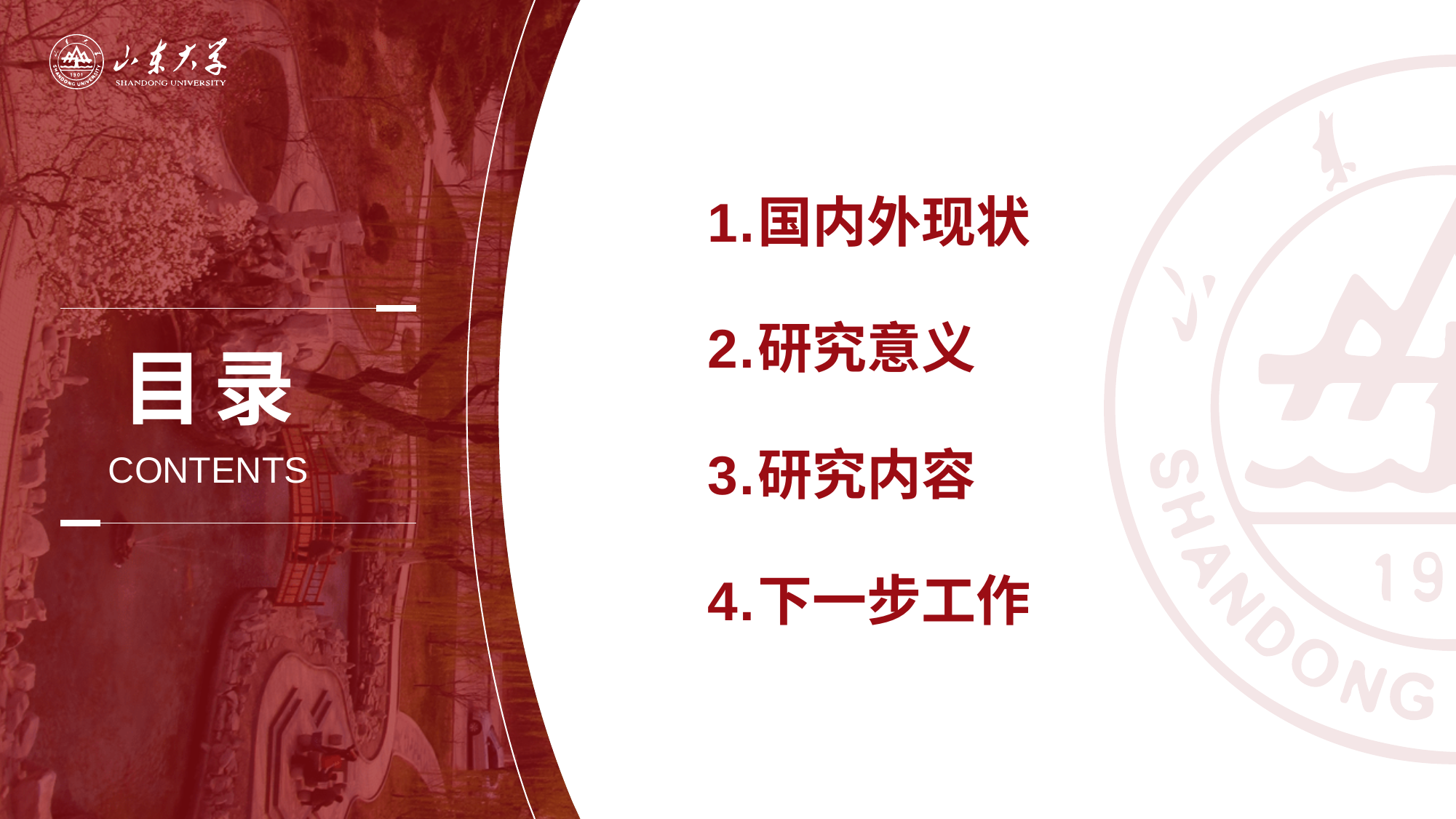

国内外现状
研究意义
研究内容
下一步工作
目 录
CONTEN TS